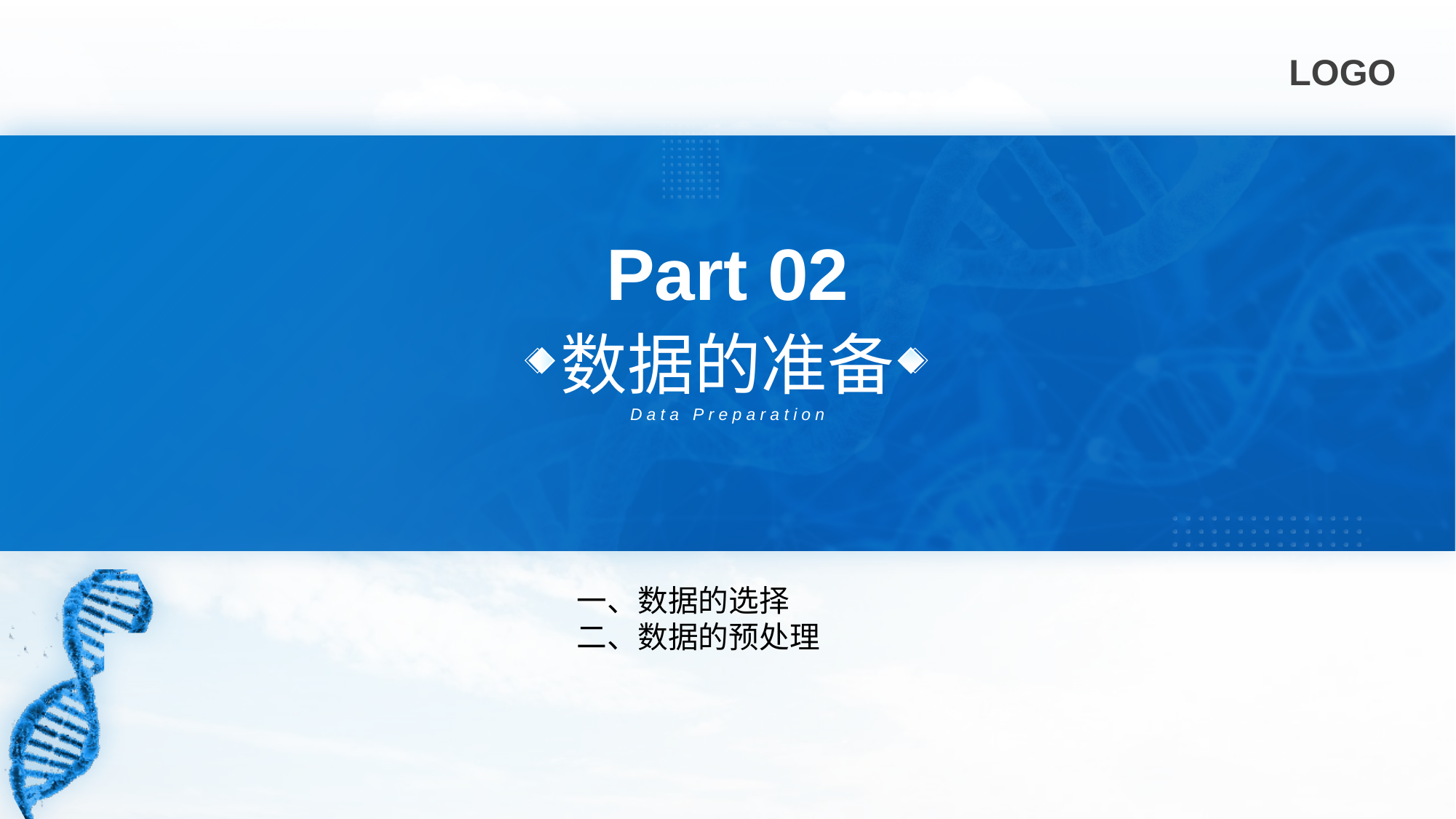

Part 02
数据的准备

Data Preparation
一、数据的选择
二、数据的预处理